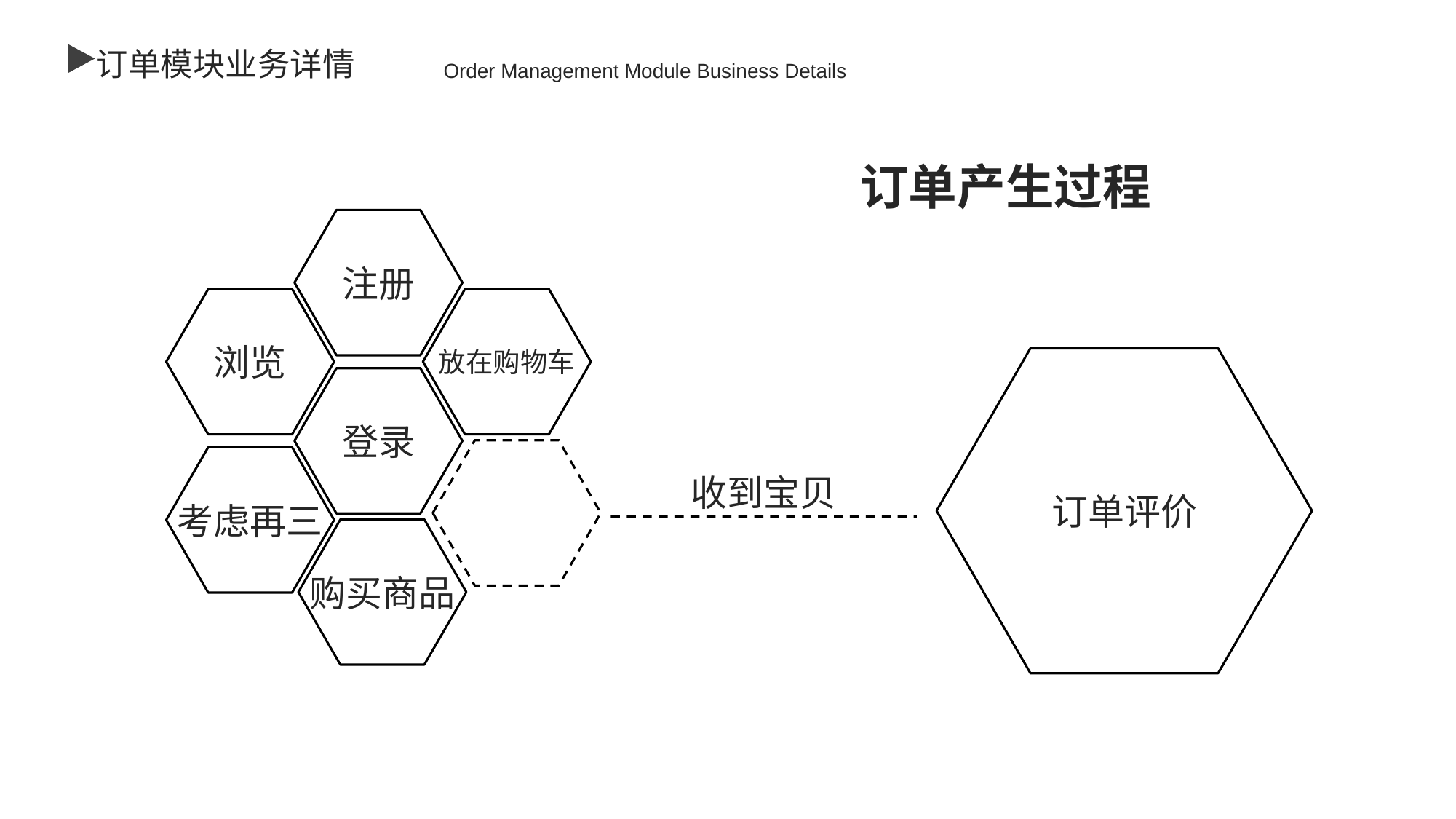

订单模块业务详情

Order Management Module Business Details
订单产生过程
注册
浏览
放在购物车
订单评价
登录

考虑再三
收到宝贝

购买商品